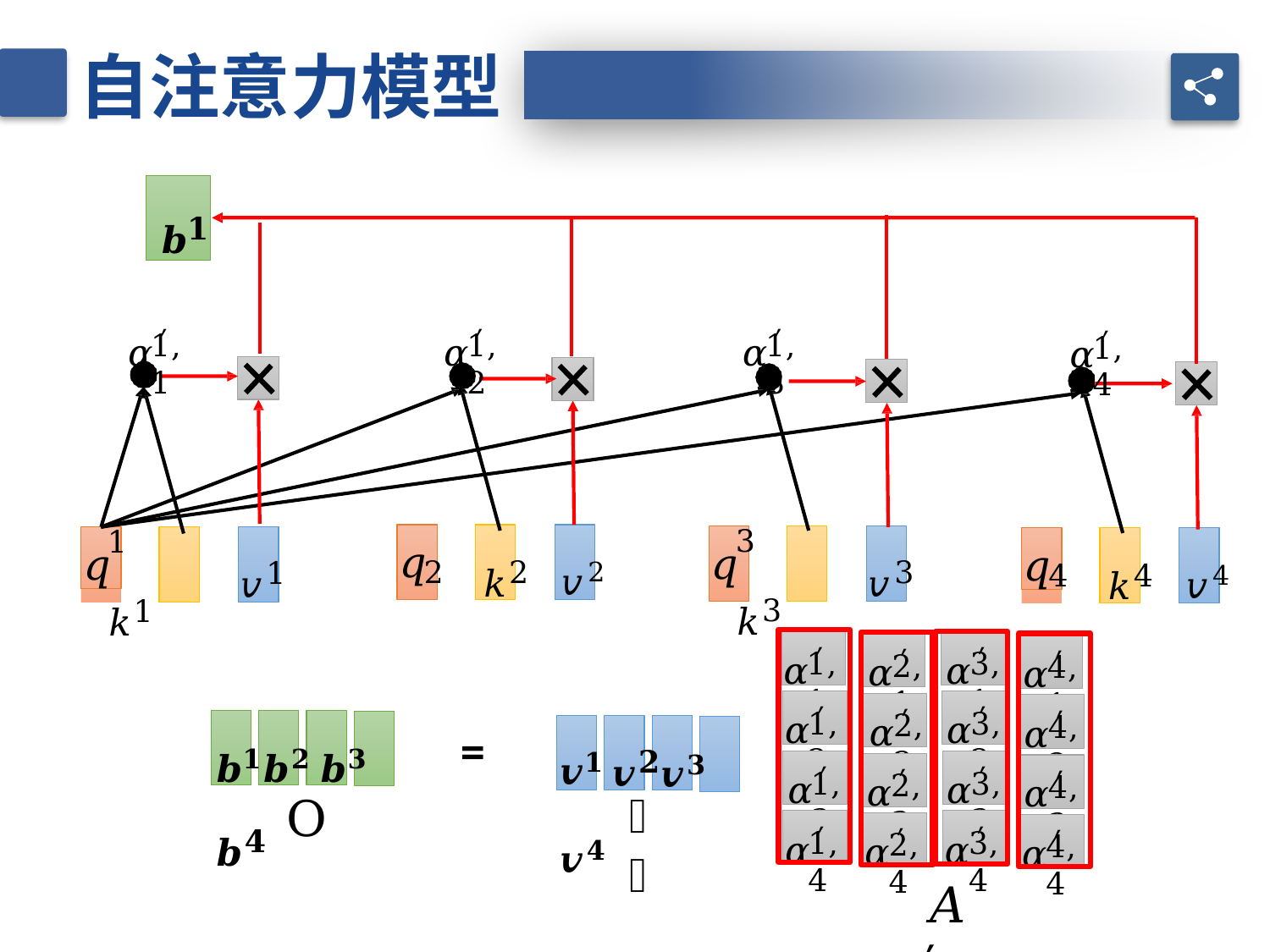

自注意力模型

𝒃𝟏

𝛼′
𝛼′
𝛼′
𝛼′
1,1
1,2
1,3
1,4

2	𝑘2	𝑣2
𝑣3
𝑣1
3	𝑘3
1	𝑘1
4	𝑘4	𝑣4

𝑞

𝑞

𝑞
𝑞
𝛼′
𝛼′
𝛼′
𝛼′

1,1
3,1
2,1
4,1
𝛼′
𝛼′
𝛼′
𝛼′

1,2
3,2
2,2
𝒃𝟏𝒃𝟐 𝒃𝟑 𝒃𝟒
4,2
𝒗𝟏 𝒗𝟐𝒗𝟑 𝒗𝟒

=
𝛼′
𝛼′
𝛼′
𝛼′

1,3
3,3
2,3
4,3
𝑉
𝛼′
𝛼′
O
𝛼′
𝛼′

1,4
3,4
2,4
4,4
𝐴′